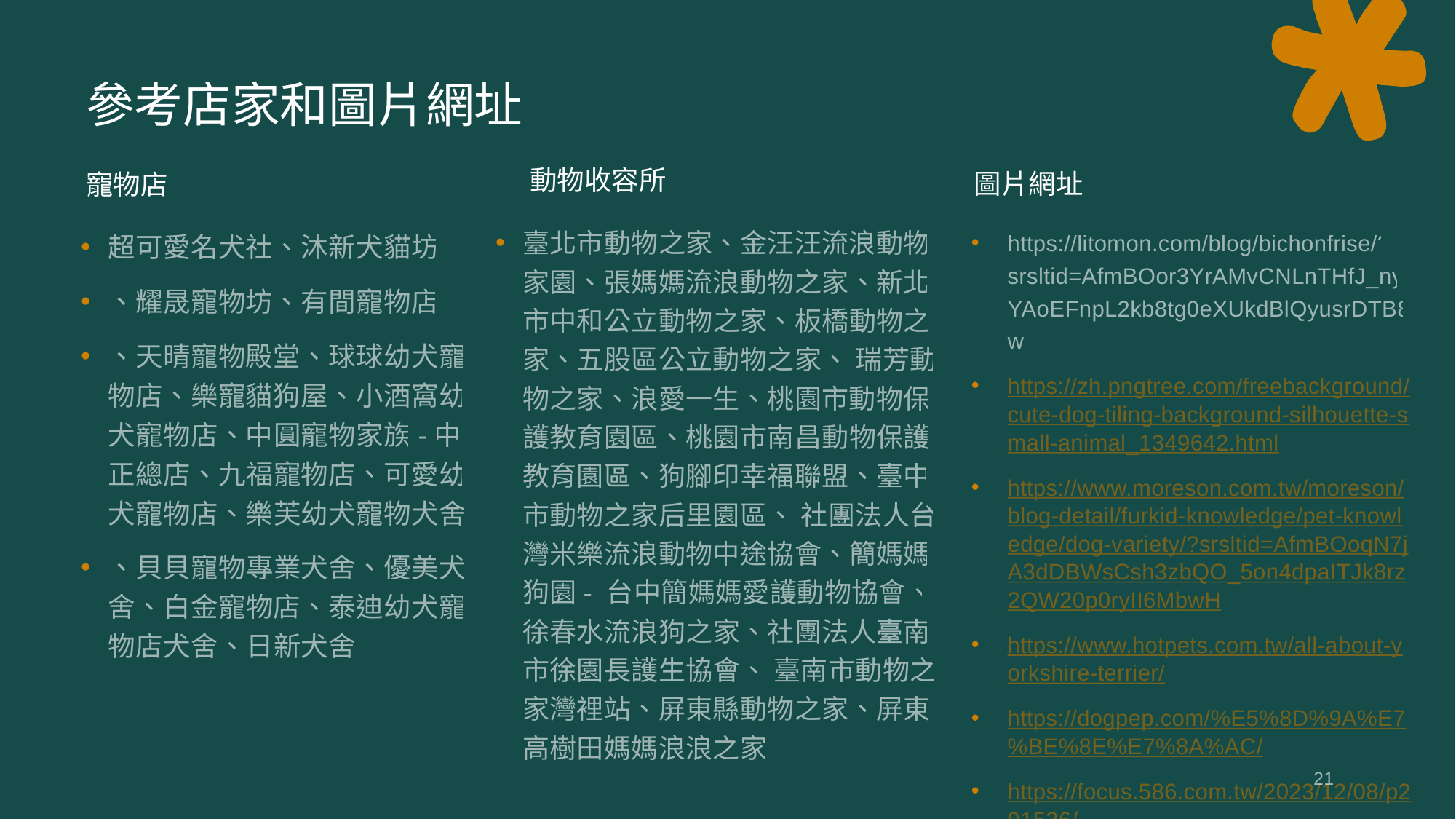

# 參考店家和圖片網址
動物收容所
圖片網址
寵物店
臺北市動物之家、金汪汪流浪動物家園、張媽媽流浪動物之家、新北市中和公立動物之家、板橋動物之家、五股區公立動物之家、 瑞芳動物之家、浪愛一生、桃園市動物保護教育園區、桃園市南昌動物保護教育園區、狗腳印幸福聯盟、臺中市動物之家后里園區、 社團法人台灣米樂流浪動物中途協會、簡媽媽狗園- 台中簡媽媽愛護動物協會、徐春水流浪狗之家、社團法人臺南市徐園長護生協會、 臺南市動物之家灣裡站、屏東縣動物之家、屏東高樹田媽媽浪浪之家

超可愛名犬社、沐新犬貓坊
、耀晟寵物坊、有間寵物店
、天晴寵物殿堂、球球幼犬寵物店、樂寵貓狗屋、小酒窩幼犬寵物店、中圓寵物家族-中正總店、九福寵物店、可愛幼犬寵物店、樂芙幼犬寵物犬舍
、貝貝寵物專業犬舍、優美犬舍、白金寵物店、泰迪幼犬寵物店犬舍、日新犬舍

https://litomon.com/blog/bichonfrise/?srsltid=AfmBOor3YrAMvCNLnTHfJ_nyYAoEFnpL2kb8tg0eXUkdBlQyusrDTB8w
https://zh.pngtree.com/freebackground/cute-dog-tiling-background-silhouette-small-animal_1349642.html
https://www.moreson.com.tw/moreson/blog-detail/furkid-knowledge/pet-knowledge/dog-variety/?srsltid=AfmBOoqN7jA3dDBWsCsh3zbQO_5on4dpaITJk8rz2QW20p0ryII6MbwH
https://www.hotpets.com.tw/all-about-yorkshire-terrier/
https://dogpep.com/%E5%8D%9A%E7%BE%8E%E7%8A%AC/
https://focus.586.com.tw/2023/12/08/p291536/
https://blog.udn.com/dog58888/4681284
https://www.hotpets.com.tw/royalcanin-dachshund/
https://pets.ettoday.net/news/1894374
https://www.beauty321.com/post/60807

21